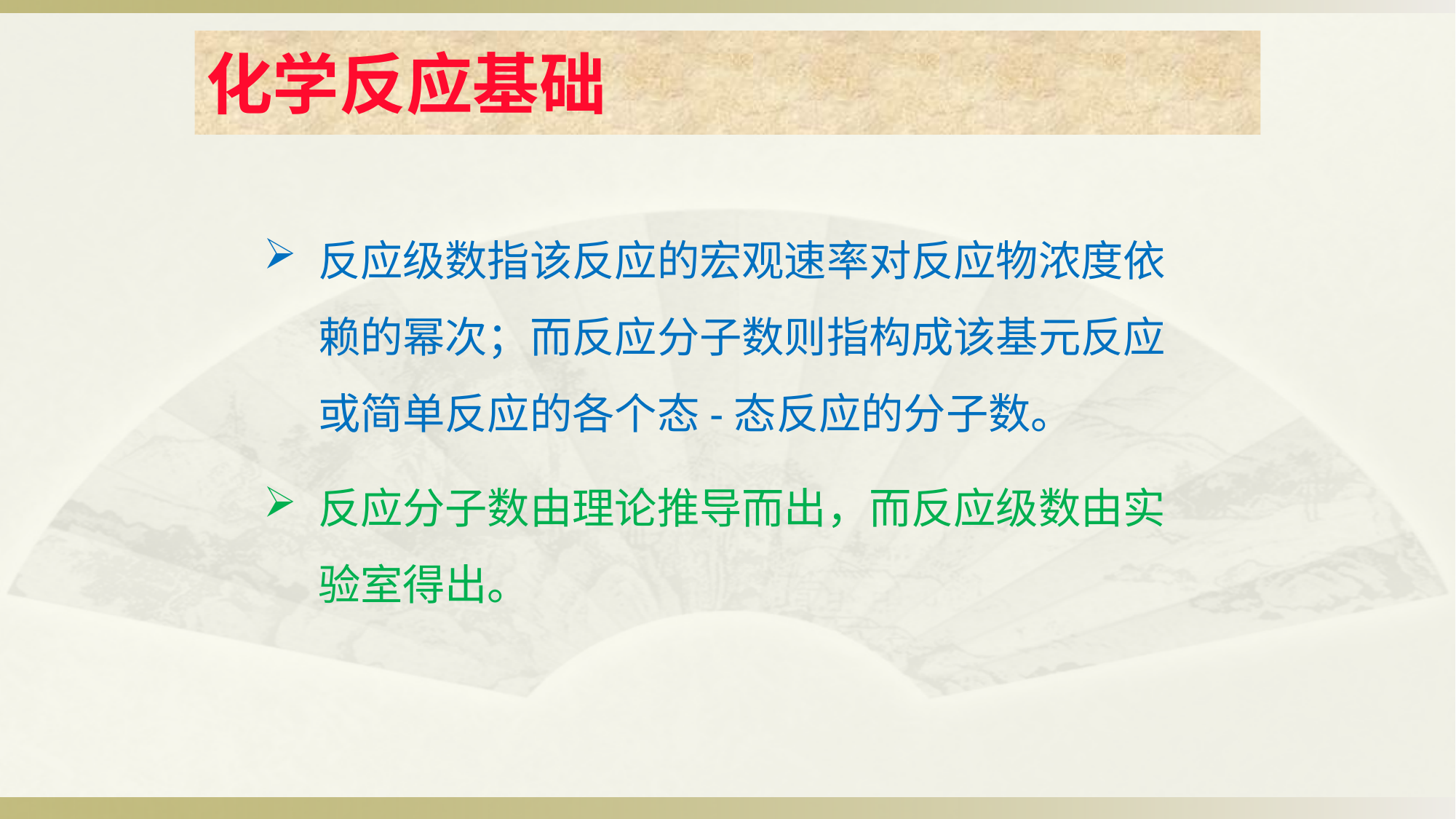

化学反应基础
反应级数指该反应的宏观速率对反应物浓度依赖的幂次；而反应分子数则指构成该基元反应或简单反应的各个态-态反应的分子数。
反应分子数由理论推导而出，而反应级数由实验室得出。